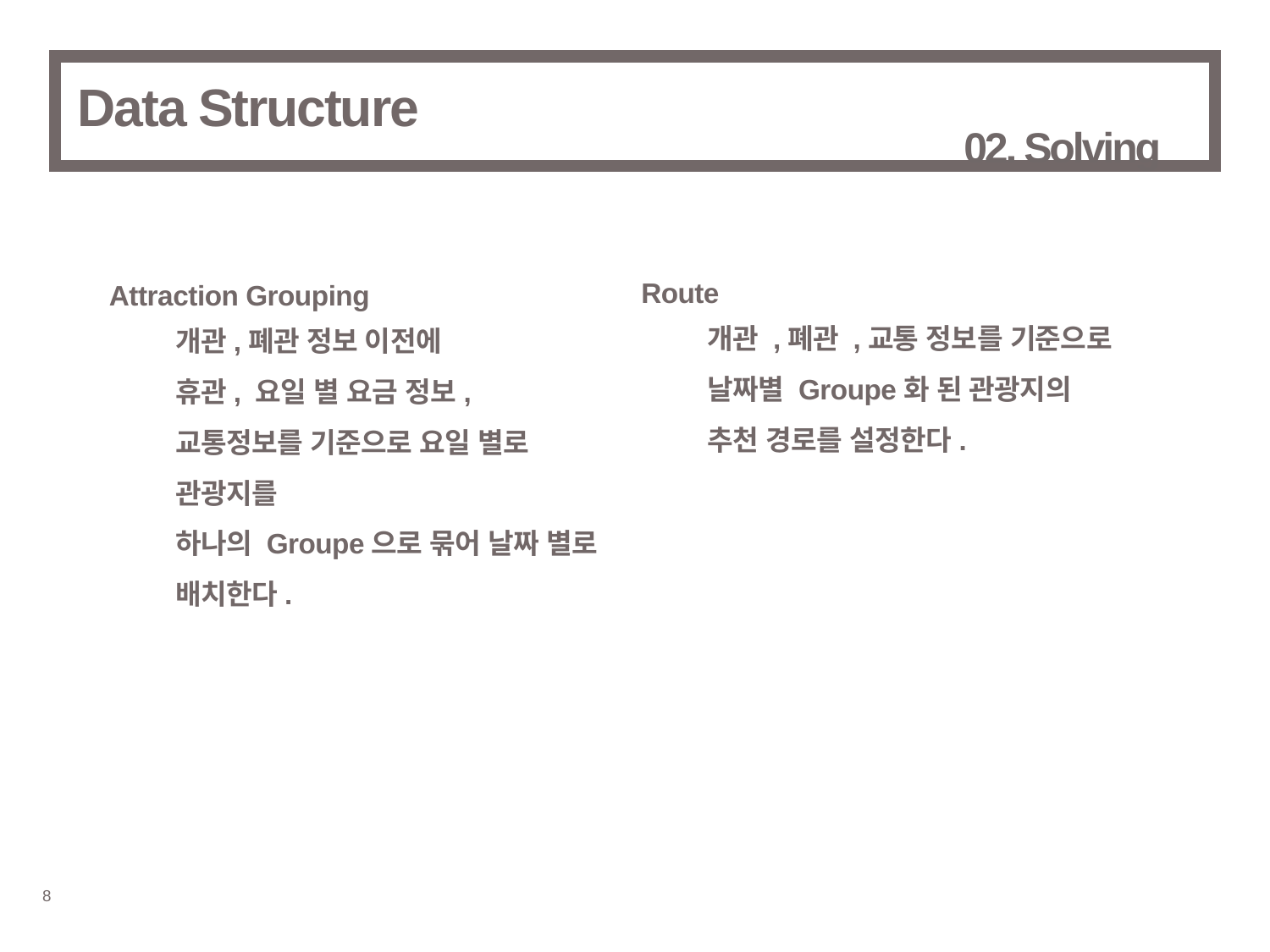

# Data Structure
02. Solving
Route
Attraction Grouping

개관 ,폐관 ,교통 정보를 기준으로
날짜별 Groupe화 된 관광지의
추천 경로를 설정한다.
개관,폐관 정보 이전에
휴관, 요일 별 요금 정보, 교통정보를 기준으로 요일 별로 관광지를
하나의 Groupe으로 묶어 날짜 별로
배치한다.